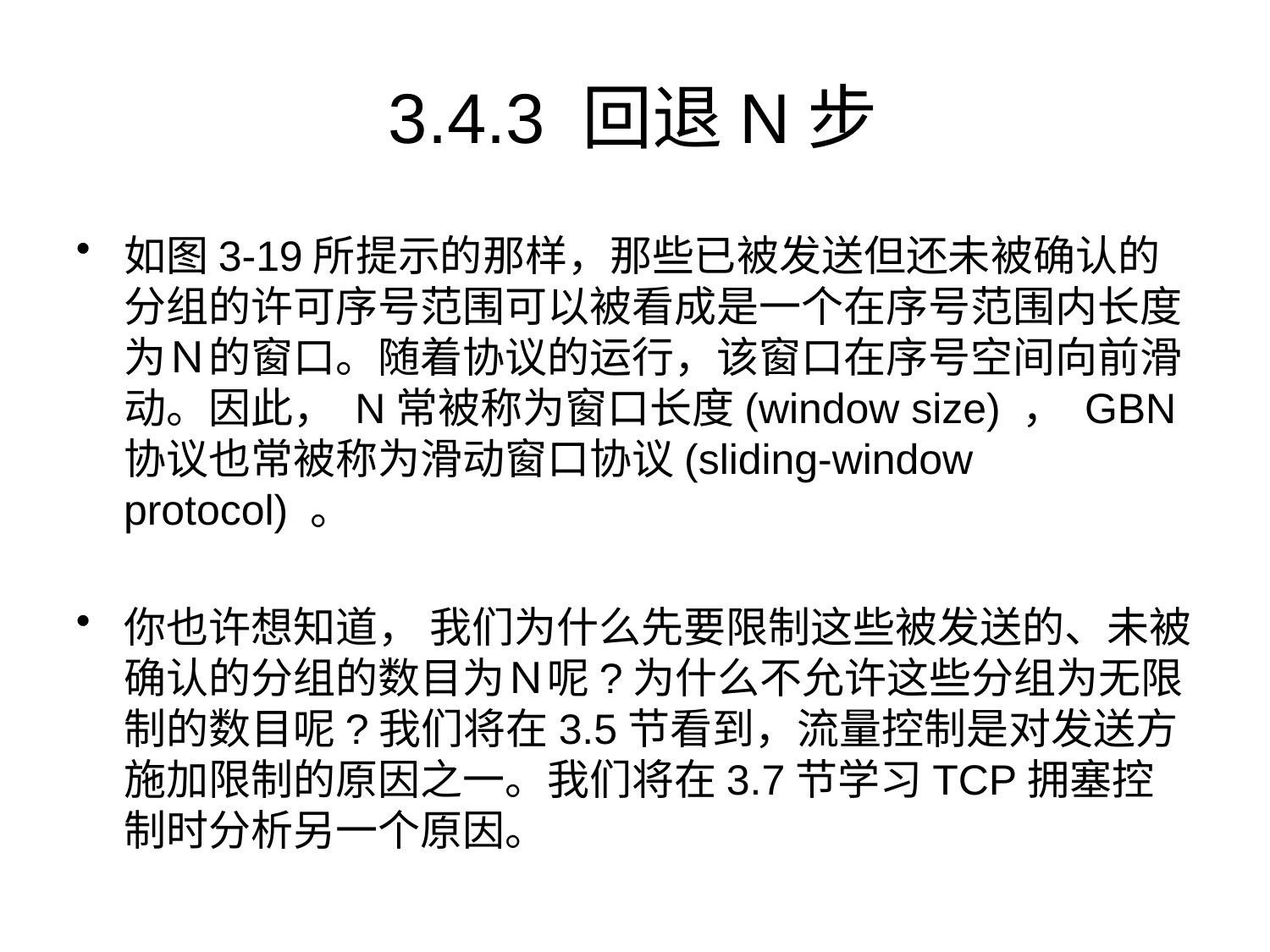

# 3.4.3 回退N步
如图3-19所提示的那样，那些已被发送但还未被确认的分组的许可序号范围可以被看成是一个在序号范围内长度为Ｎ的窗口。随着协议的运行，该窗口在序号空间向前滑动。因此， N常被称为窗口长度(window size) ， GBN协议也常被称为滑动窗口协议(sliding-window protocol) 。

你也许想知道， 我们为什么先要限制这些被发送的、未被确认的分组的数目为Ｎ呢?为什么不允许这些分组为无限制的数目呢?我们将在3.5节看到，流量控制是对发送方施加限制的原因之一。我们将在3.7节学习TCP拥塞控制时分析另一个原因。